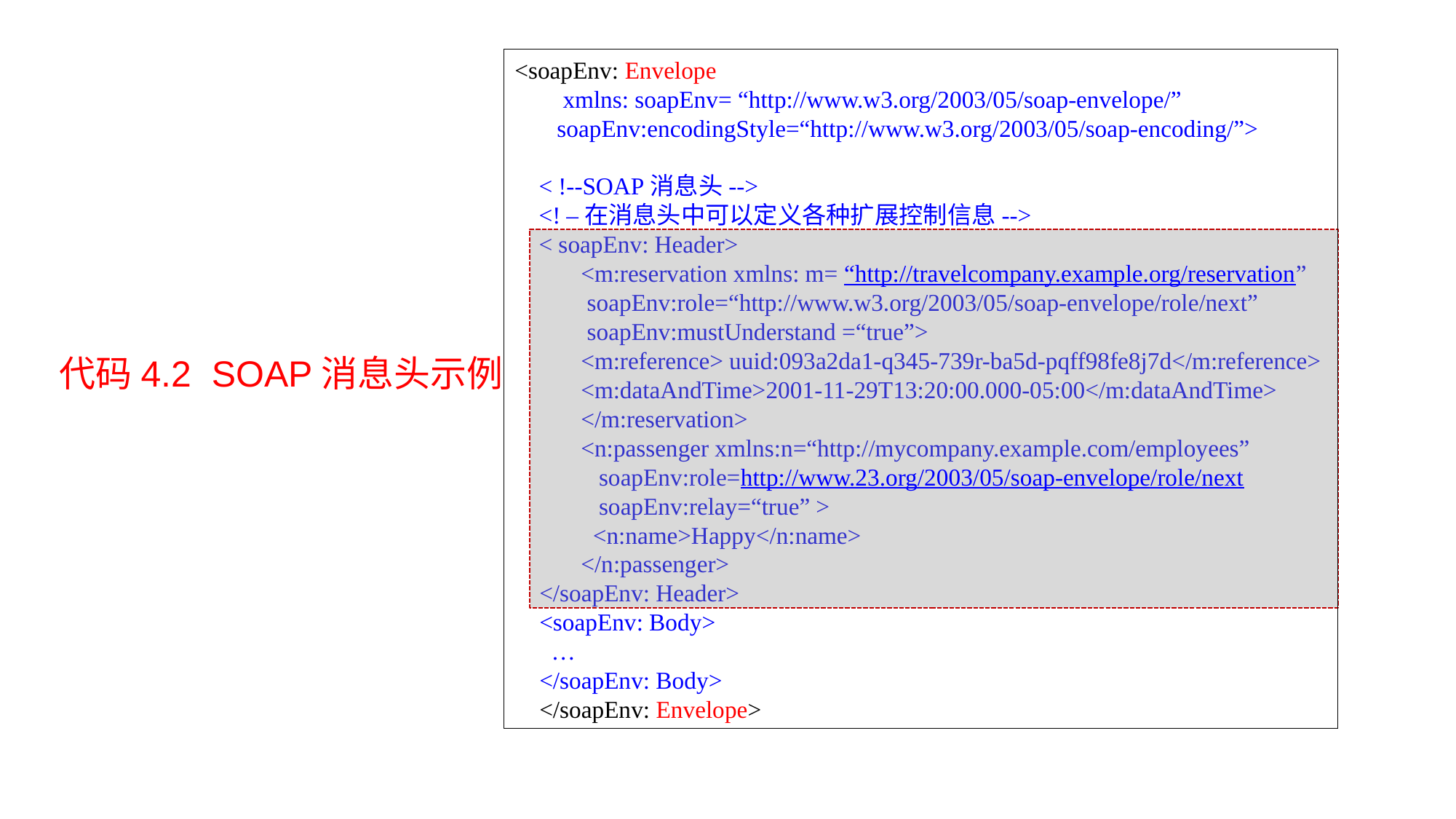

<soapEnv: Envelope
        xmlns: soapEnv= “http://www.w3.org/2003/05/soap-envelope/”
       soapEnv:encodingStyle=“http://www.w3.org/2003/05/soap-encoding/”>

    < !--SOAP消息头-->
    <! –在消息头中可以定义各种扩展控制信息-->
    < soapEnv: Header>
           <m:reservation xmlns: m= “http://travelcompany.example.org/reservation”
            soapEnv:role=“http://www.w3.org/2003/05/soap-envelope/role/next”
            soapEnv:mustUnderstand =“true”>
           <m:reference> uuid:093a2da1-q345-739r-ba5d-pqff98fe8j7d</m:reference>
           <m:dataAndTime>2001-11-29T13:20:00.000-05:00</m:dataAndTime>
           </m:reservation>
           <n:passenger xmlns:n=“http://mycompany.example.com/employees”
              soapEnv:role=http://www.23.org/2003/05/soap-envelope/role/next
              soapEnv:relay=“true” >
             <n:name>Happy</n:name>
           </n:passenger>
</soapEnv: Header>
<soapEnv: Body>
  …
</soapEnv: Body>
</soapEnv: Envelope>

代码4.2  SOAP消息头示例